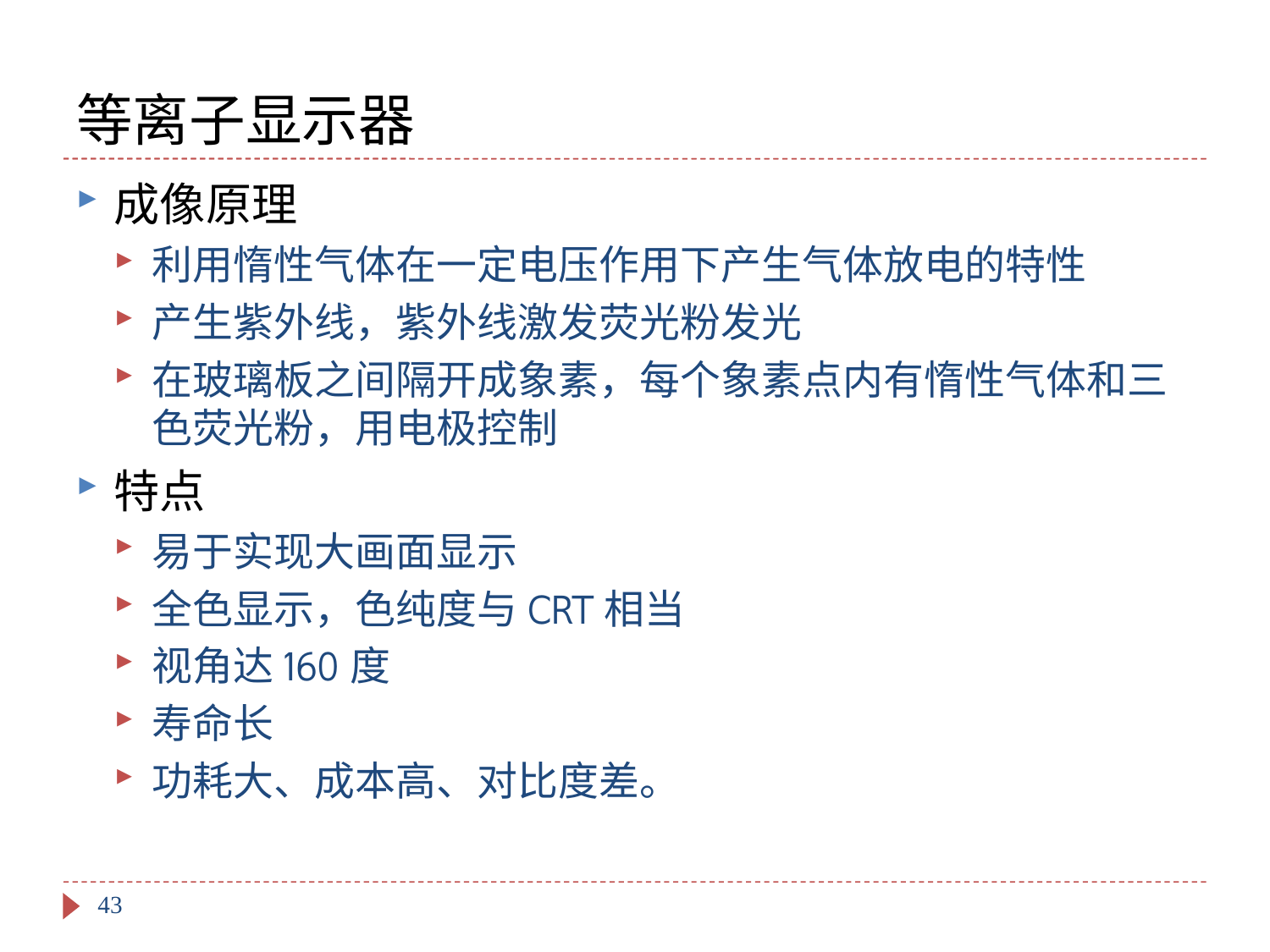

# 等离子显示器
成像原理
利用惰性气体在一定电压作用下产生气体放电的特性
产生紫外线，紫外线激发荧光粉发光
在玻璃板之间隔开成象素，每个象素点内有惰性气体和三色荧光粉，用电极控制
特点
易于实现大画面显示
全色显示，色纯度与CRT相当
视角达160度
寿命长
功耗大、成本高、对比度差。

43